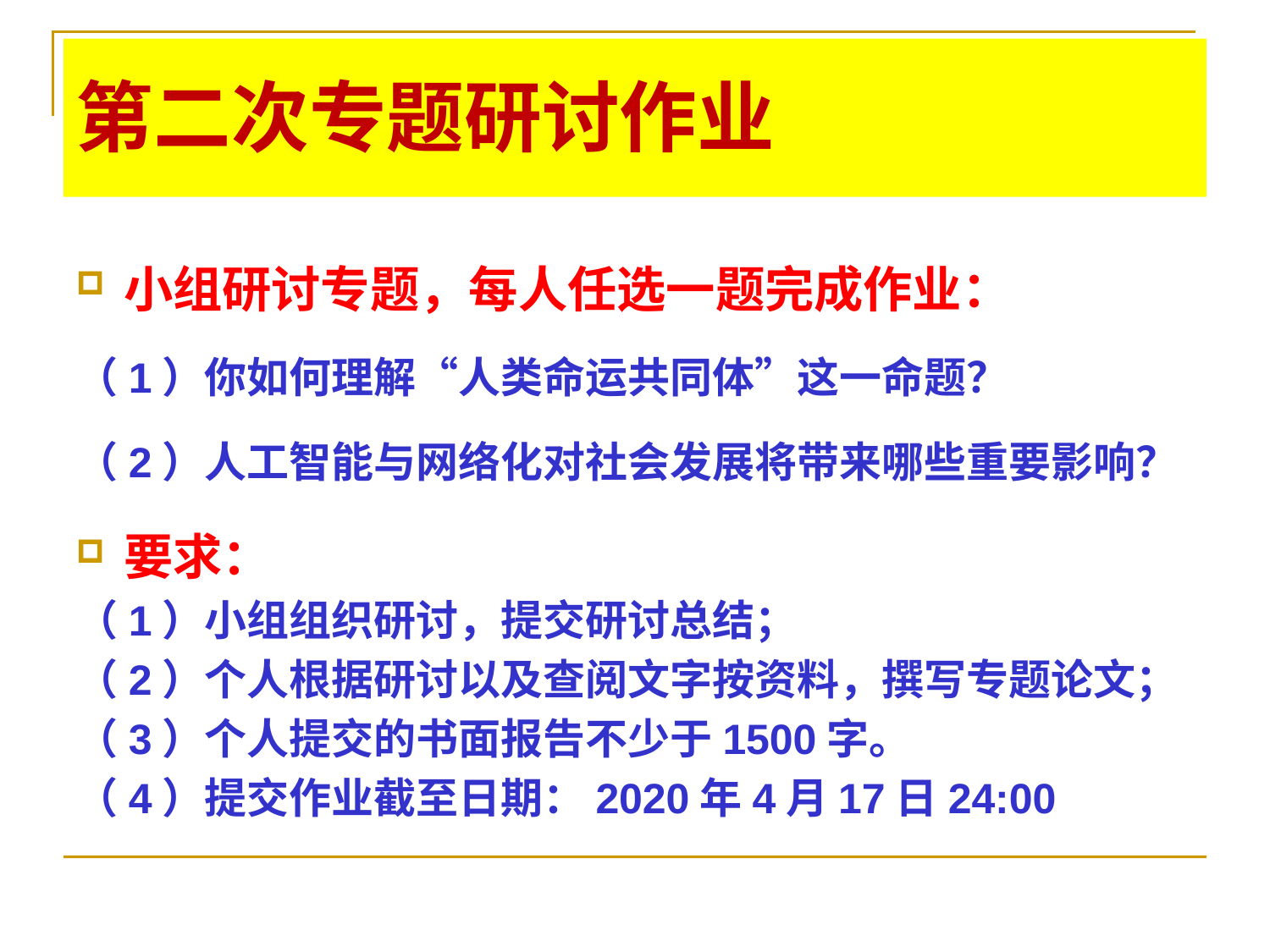

# 第二次专题研讨作业
小组研讨专题，每人任选一题完成作业：
（1）你如何理解“人类命运共同体”这一命题？
（2）人工智能与网络化对社会发展将带来哪些重要影响？
要求：
（1）小组组织研讨，提交研讨总结；
（2）个人根据研讨以及查阅文字按资料，撰写专题论文；
（3）个人提交的书面报告不少于1500字。
（4）提交作业截至日期：2020年4月17日24:00
86